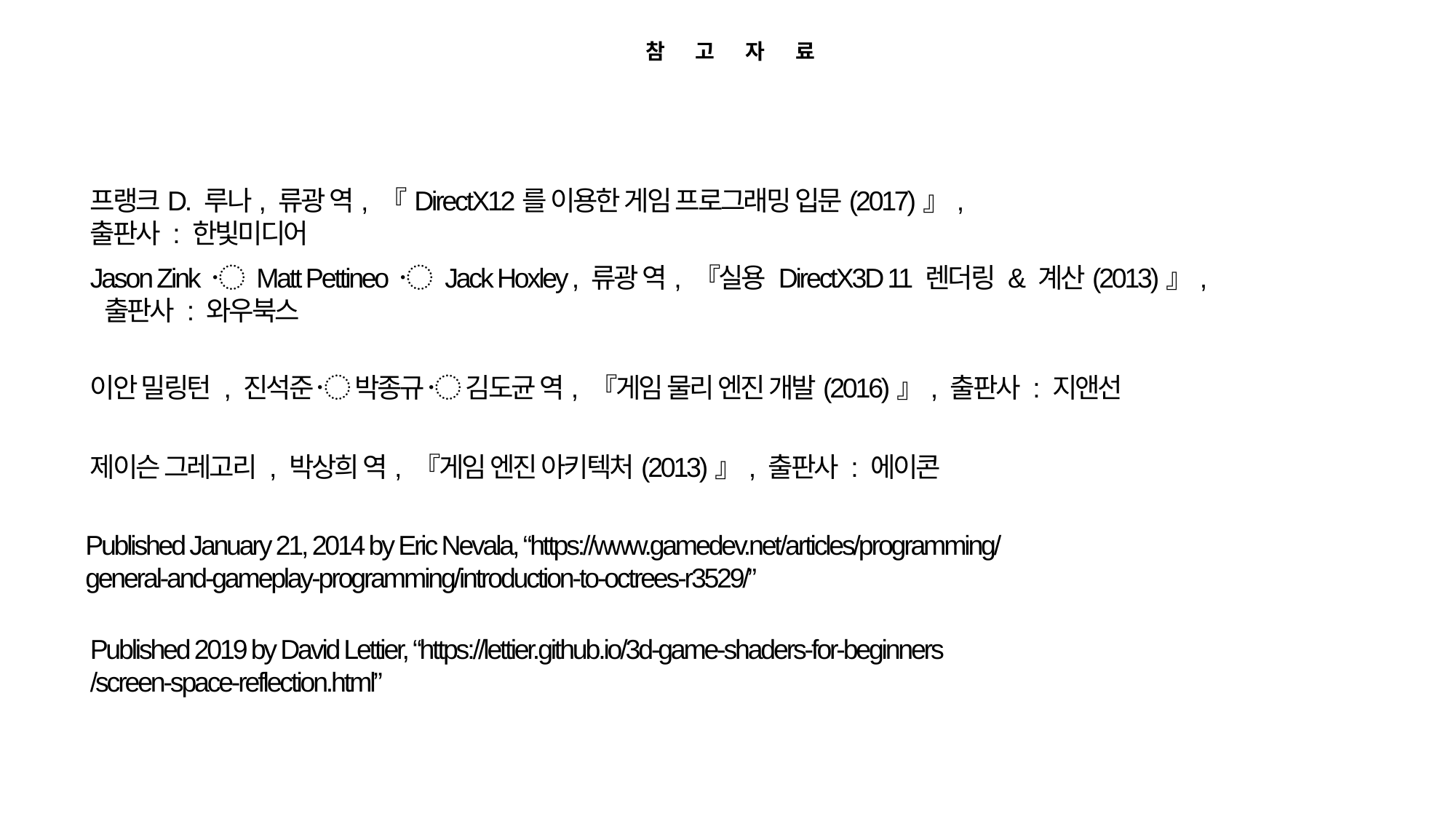

참고자료
프랭크D. 루나, 류광 역, 『DirectX12를 이용한 게임 프로그래밍 입문(2017)』, 출판사 : 한빛미디어
Jason Zink 〮 Matt Pettineo 〮 Jack Hoxley , 류광 역, 『실용 DirectX3D 11 렌더링 & 계산(2013)』,
 출판사 : 와우북스
이안 밀링턴 , 진석준 〮 박종규 〮 김도균 역, 『게임 물리 엔진 개발(2016)』, 출판사 : 지앤선
제이슨 그레고리 , 박상희 역, 『게임 엔진 아키텍처(2013)』, 출판사 : 에이콘
Published January 21, 2014 by Eric Nevala, “https://www.gamedev.net/articles/programming/
general-and-gameplay-programming/introduction-to-octrees-r3529/”
Published 2019 by David Lettier, “https://lettier.github.io/3d-game-shaders-for-beginners
/screen-space-reflection.html”